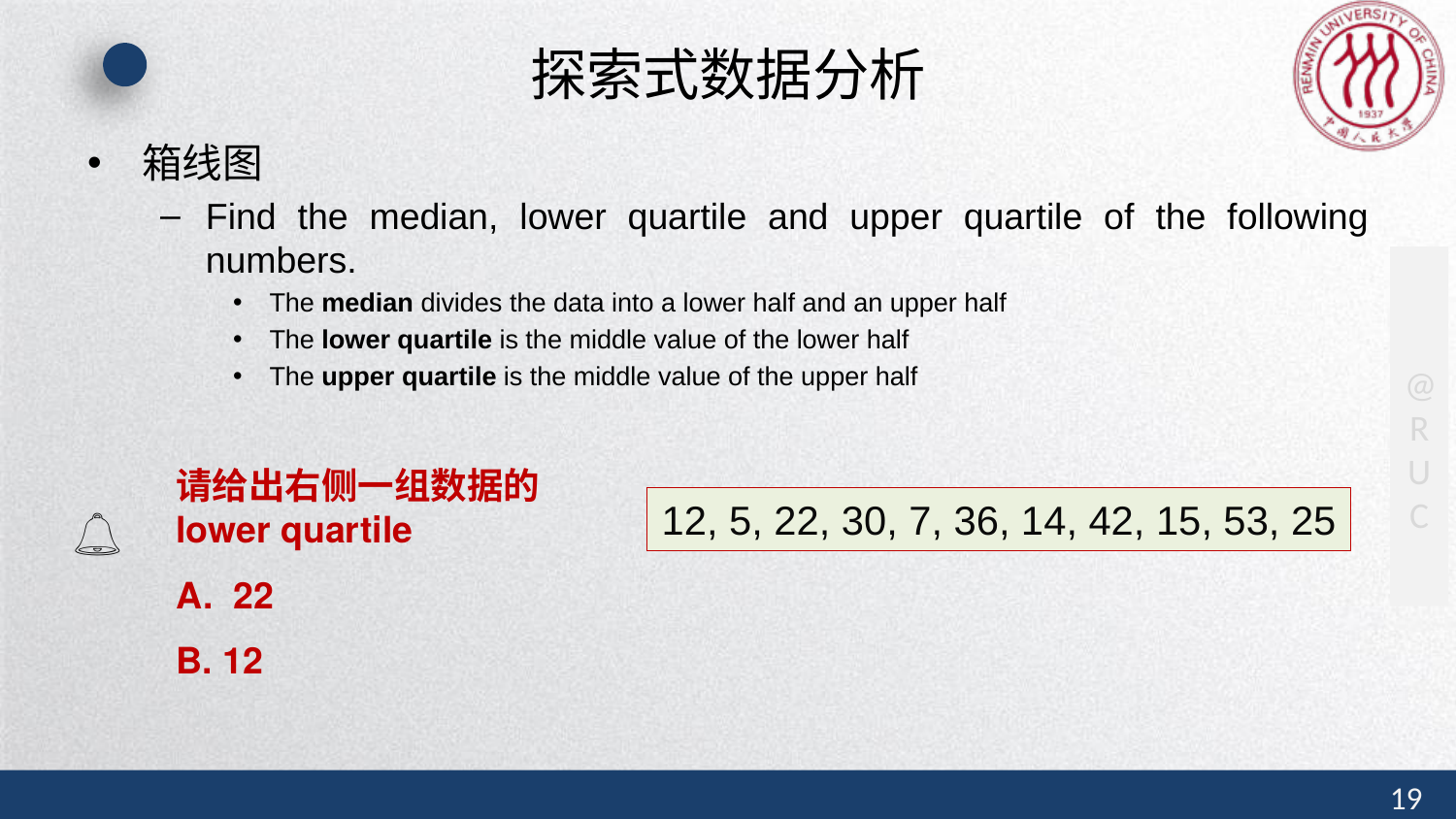

# 探索式数据分析
箱线图
Find the median, lower quartile and upper quartile of the following numbers.
The median divides the data into a lower half and an upper half
The lower quartile is the middle value of the lower half
The upper quartile is the middle value of the upper half

请给出右侧一组数据的lower quartile
A.  22
B. 12

🔔
12, 5, 22, 30, 7, 36, 14, 42, 15, 53, 25